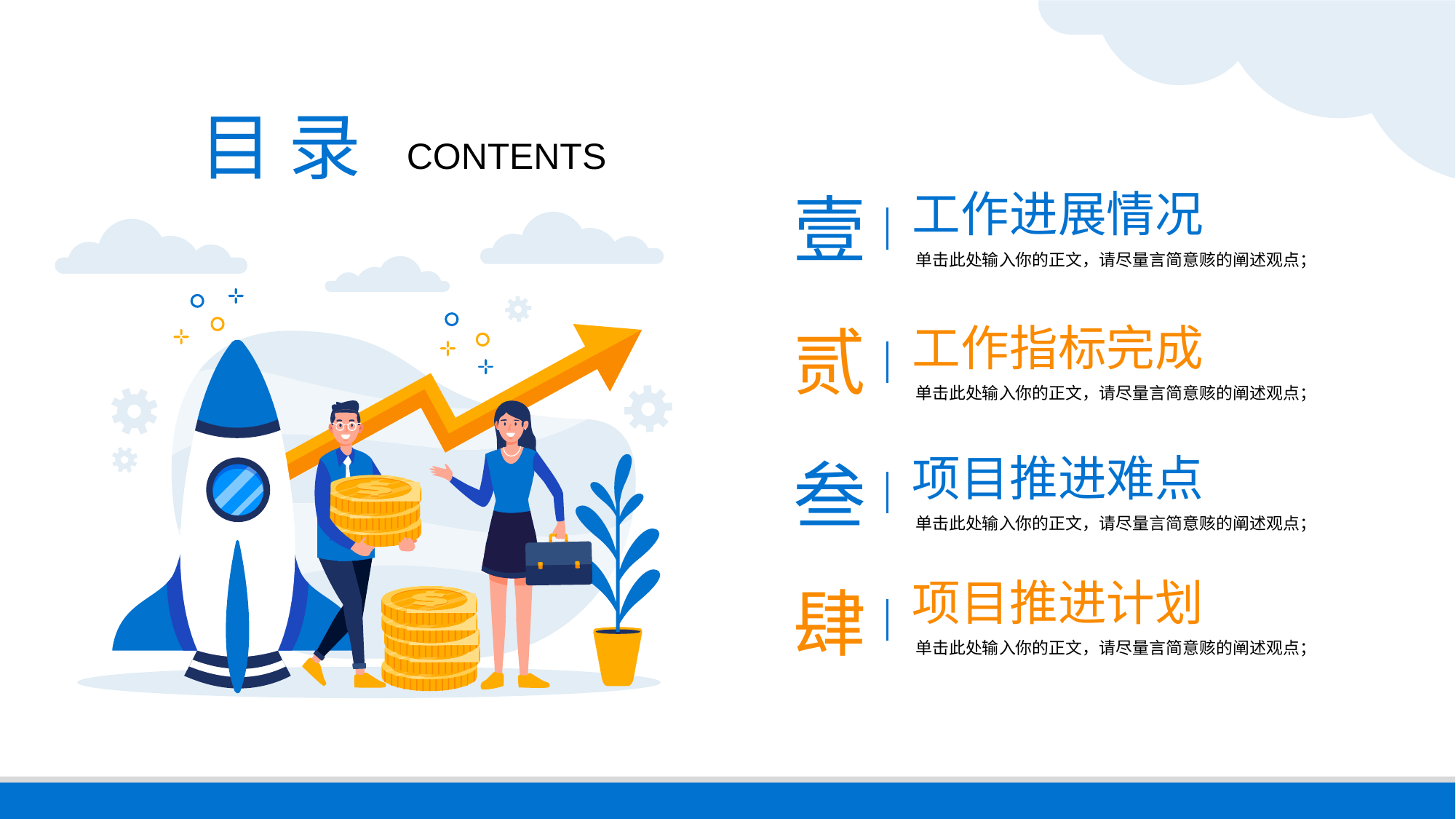

目 录
CONTENTS
工作进展情况
壹

单击此处输入你的正文，请尽量言简意赅的阐述观点；
贰
工作指标完成
单击此处输入你的正文，请尽量言简意赅的阐述观点；
项目推进难点
叁
单击此处输入你的正文，请尽量言简意赅的阐述观点；
项目推进计划
肆
单击此处输入你的正文，请尽量言简意赅的阐述观点；